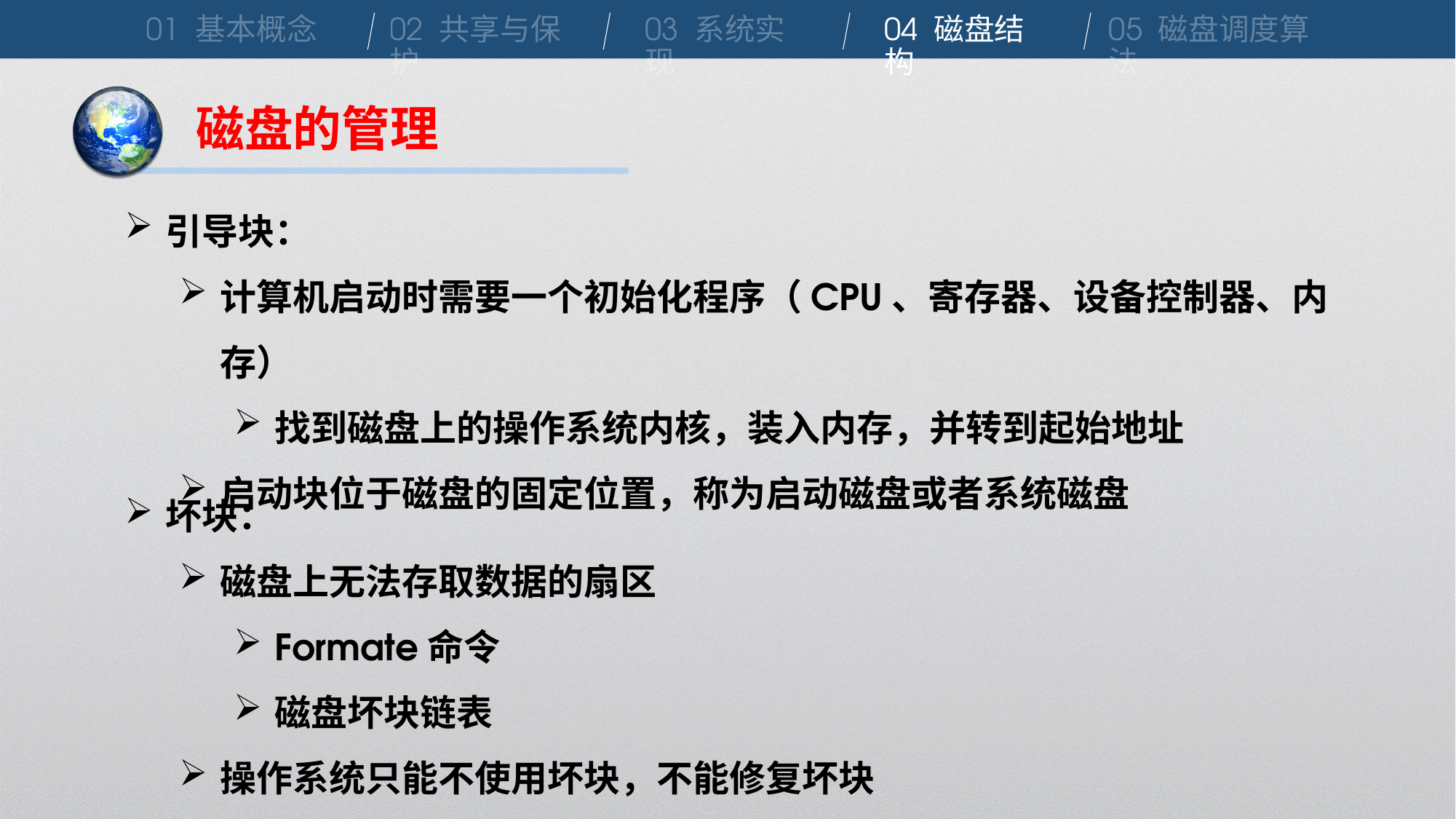

01 基本概念
02 共享与保护
03 系统实现
04 磁盘结构
05 磁盘调度算法
磁盘的管理
引导块：
计算机启动时需要一个初始化程序（CPU、寄存器、设备控制器、内存）
找到磁盘上的操作系统内核，装入内存，并转到起始地址
启动块位于磁盘的固定位置，称为启动磁盘或者系统磁盘
坏块：
磁盘上无法存取数据的扇区
Formate命令
磁盘坏块链表
操作系统只能不使用坏块，不能修复坏块